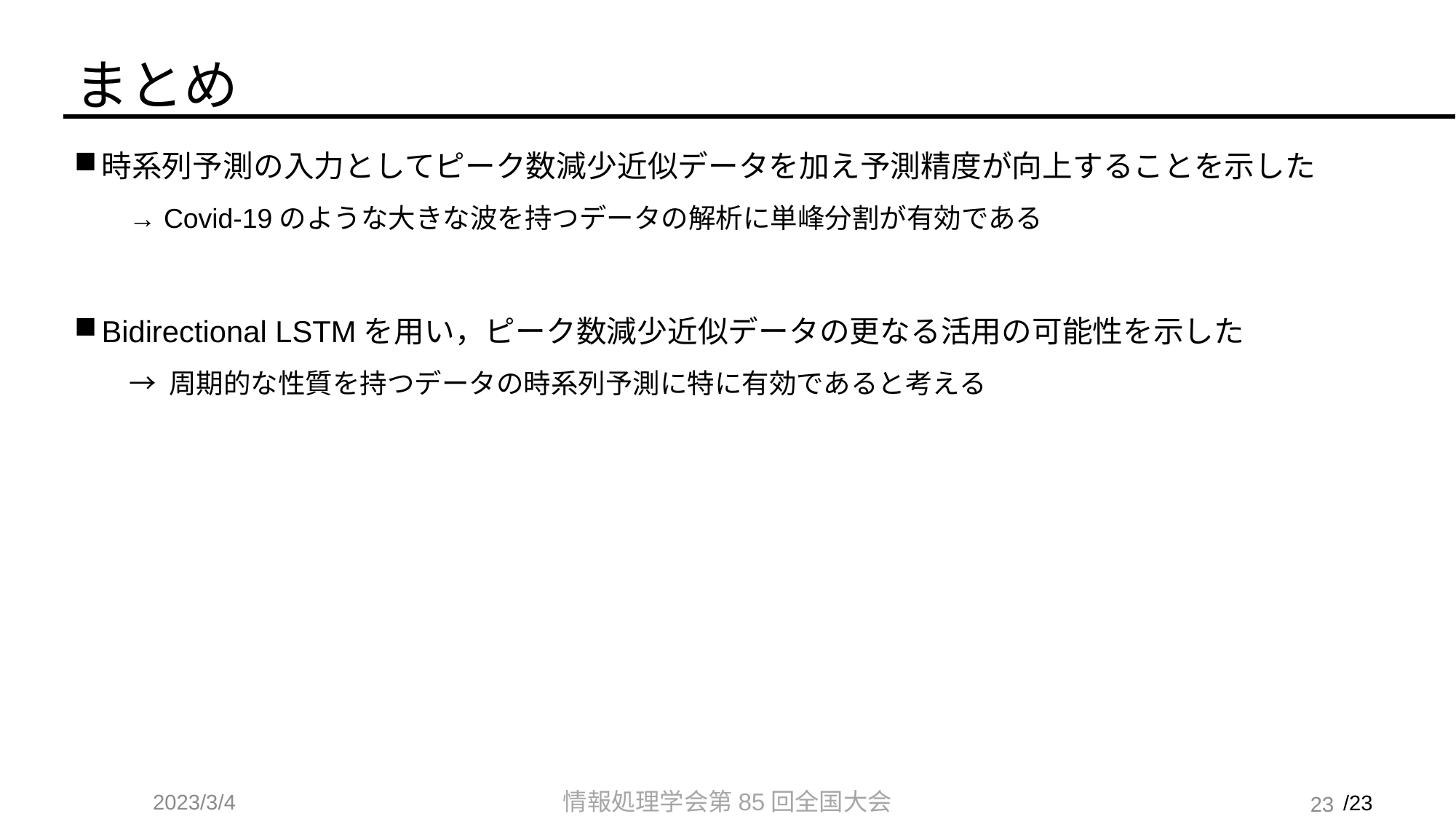

# まとめ
時系列予測の入力としてピーク数減少近似データを加え予測精度が向上することを示した
→ Covid-19のような大きな波を持つデータの解析に単峰分割が有効である

Bidirectional LSTMを用い，ピーク数減少近似データの更なる活用の可能性を示した
→ 周期的な性質を持つデータの時系列予測に特に有効であると考える

2023/3/4
情報処理学会第85回全国大会
23